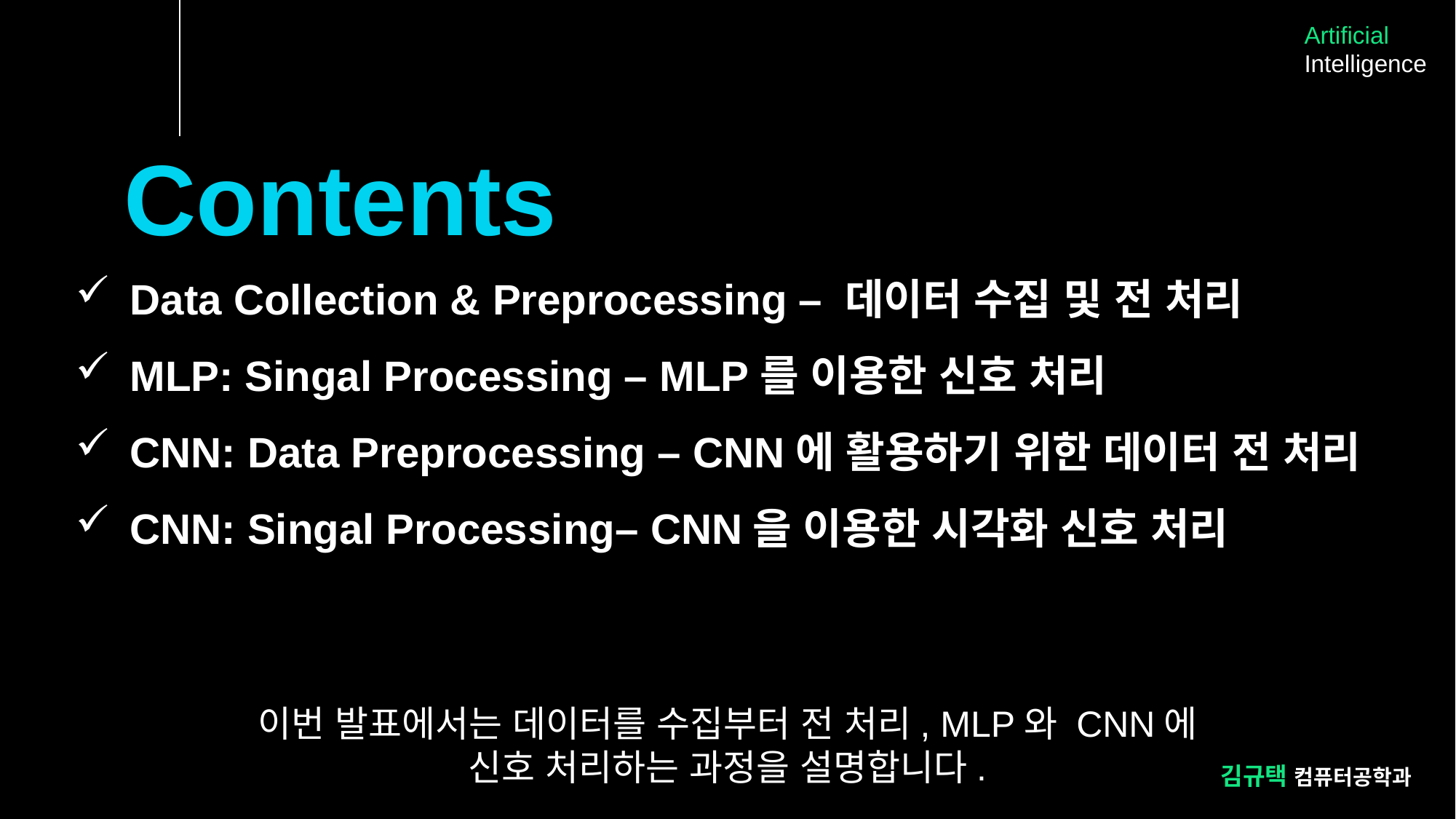

Artificial
Intelligence
Contents
Data Collection & Preprocessing – 데이터 수집 및 전 처리
MLP: Singal Processing – MLP를 이용한 신호 처리
CNN: Data Preprocessing – CNN에 활용하기 위한 데이터 전 처리
CNN: Singal Processing– CNN을 이용한 시각화 신호 처리
이번 발표에서는 데이터를 수집부터 전 처리, MLP와 CNN에
신호 처리하는 과정을 설명합니다.
김규택 컴퓨터공학과